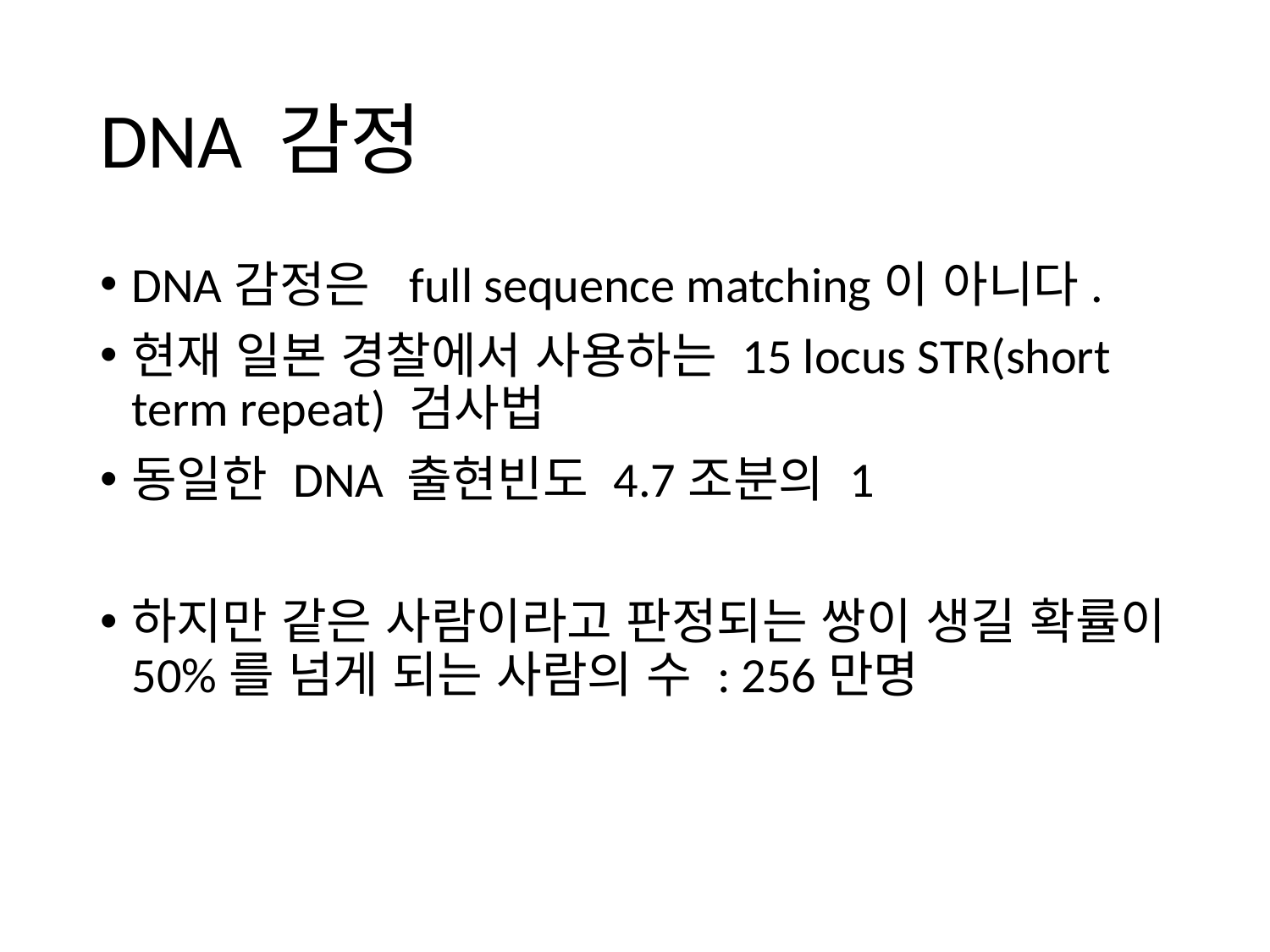

# DNA 감정
DNA감정은  full sequence matching이 아니다.
현재 일본 경찰에서 사용하는 15 locus STR(short term repeat) 검사법
동일한 DNA 출현빈도 4.7조분의 1

하지만 같은 사람이라고 판정되는 쌍이 생길 확률이 50%를 넘게 되는 사람의 수 : 256만명